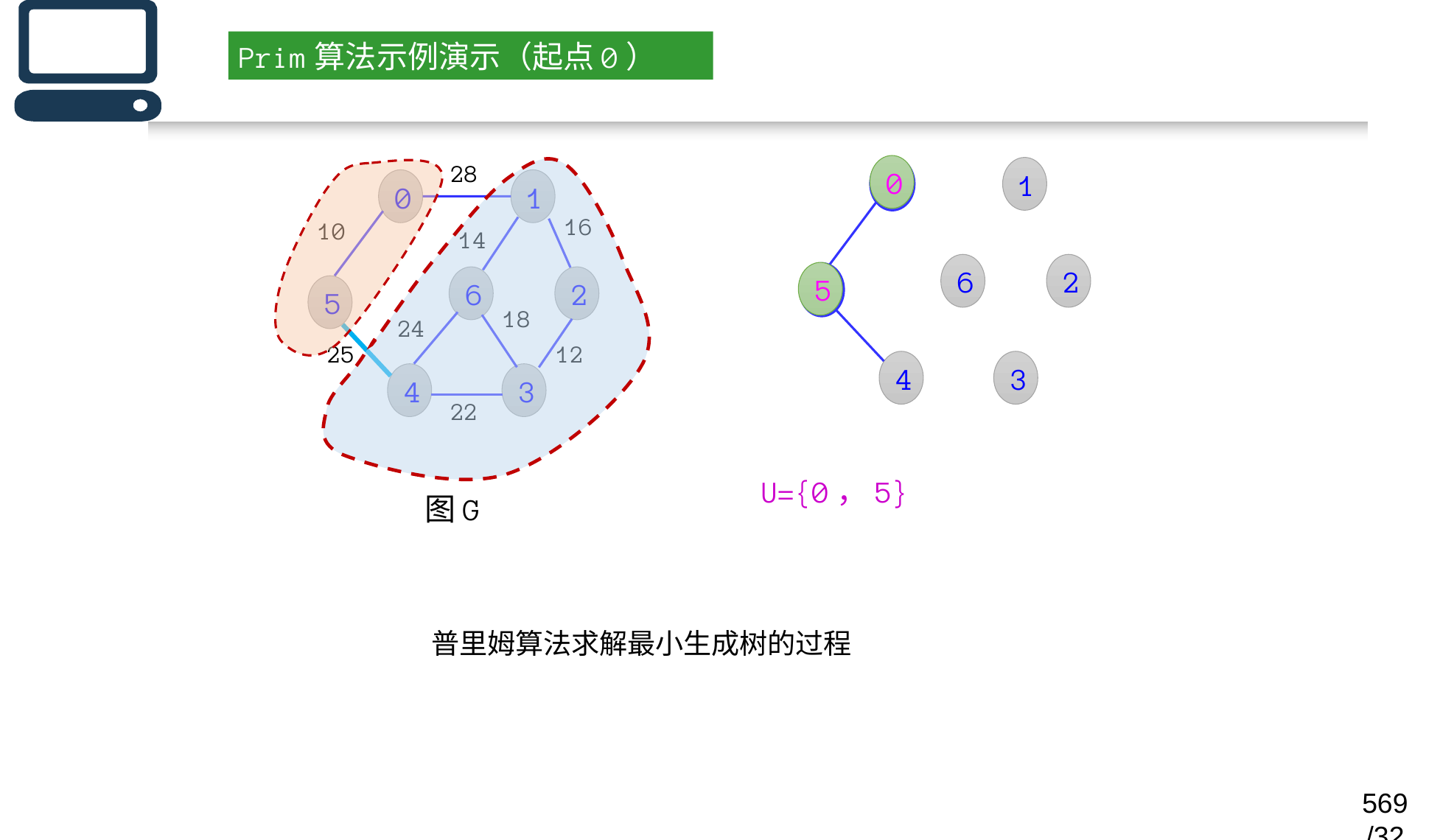

Prim算法示例演示（起点0）

28
0
0
1
6
2
5
4
3
0
1

16
10

14

5
6
2
5
18
24

25
12
4
3

22

U={0，5}
图G
普里姆算法求解最小生成树的过程
569/32